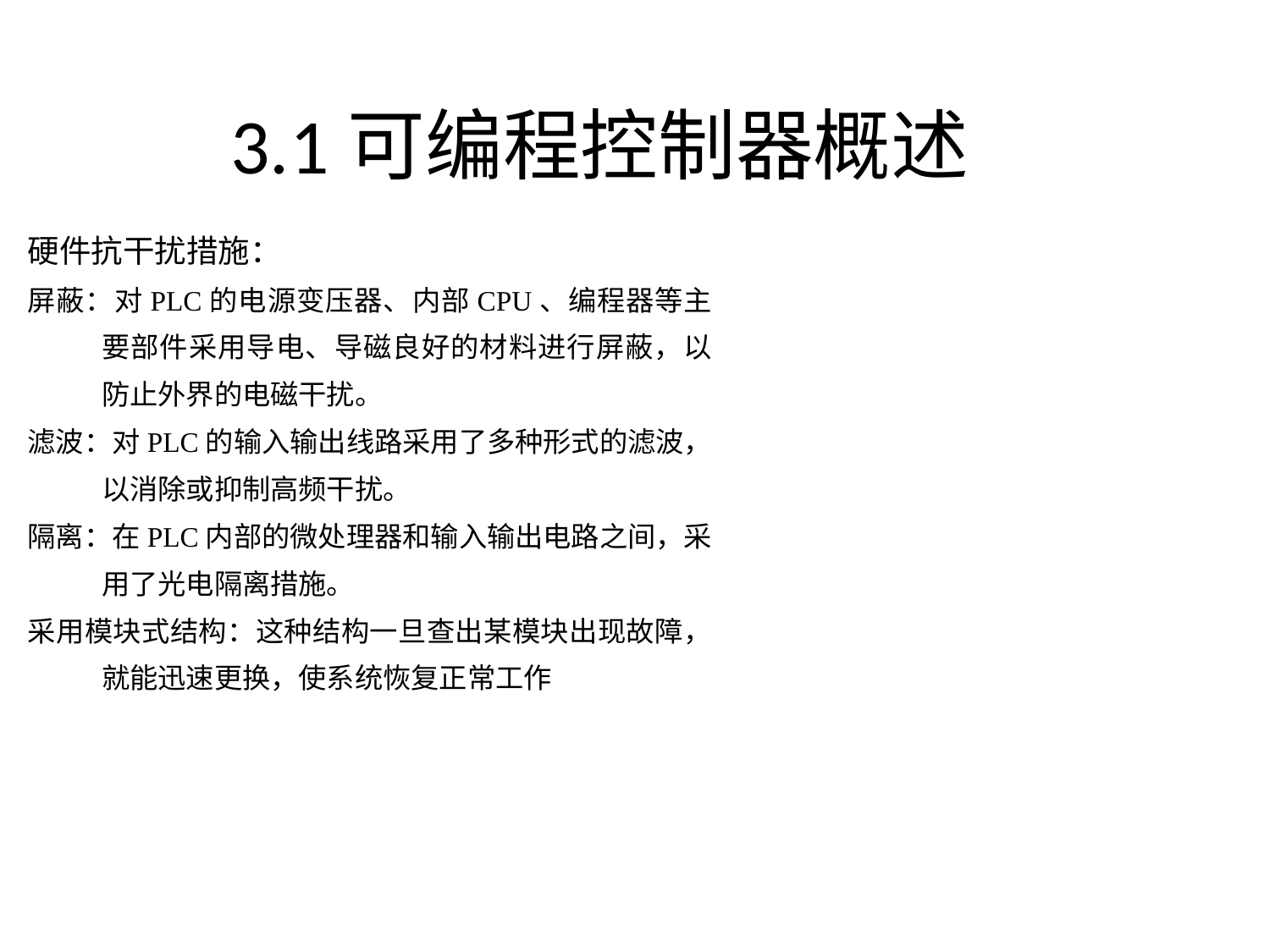

# 3.1可编程控制器概述
硬件抗干扰措施：
屏蔽：对PLC的电源变压器、内部CPU、编程器等主要部件采用导电、导磁良好的材料进行屏蔽，以防止外界的电磁干扰。
滤波：对PLC的输入输出线路采用了多种形式的滤波，以消除或抑制高频干扰。
隔离：在PLC内部的微处理器和输入输出电路之间，采用了光电隔离措施。
采用模块式结构：这种结构一旦查出某模块出现故障，就能迅速更换，使系统恢复正常工作